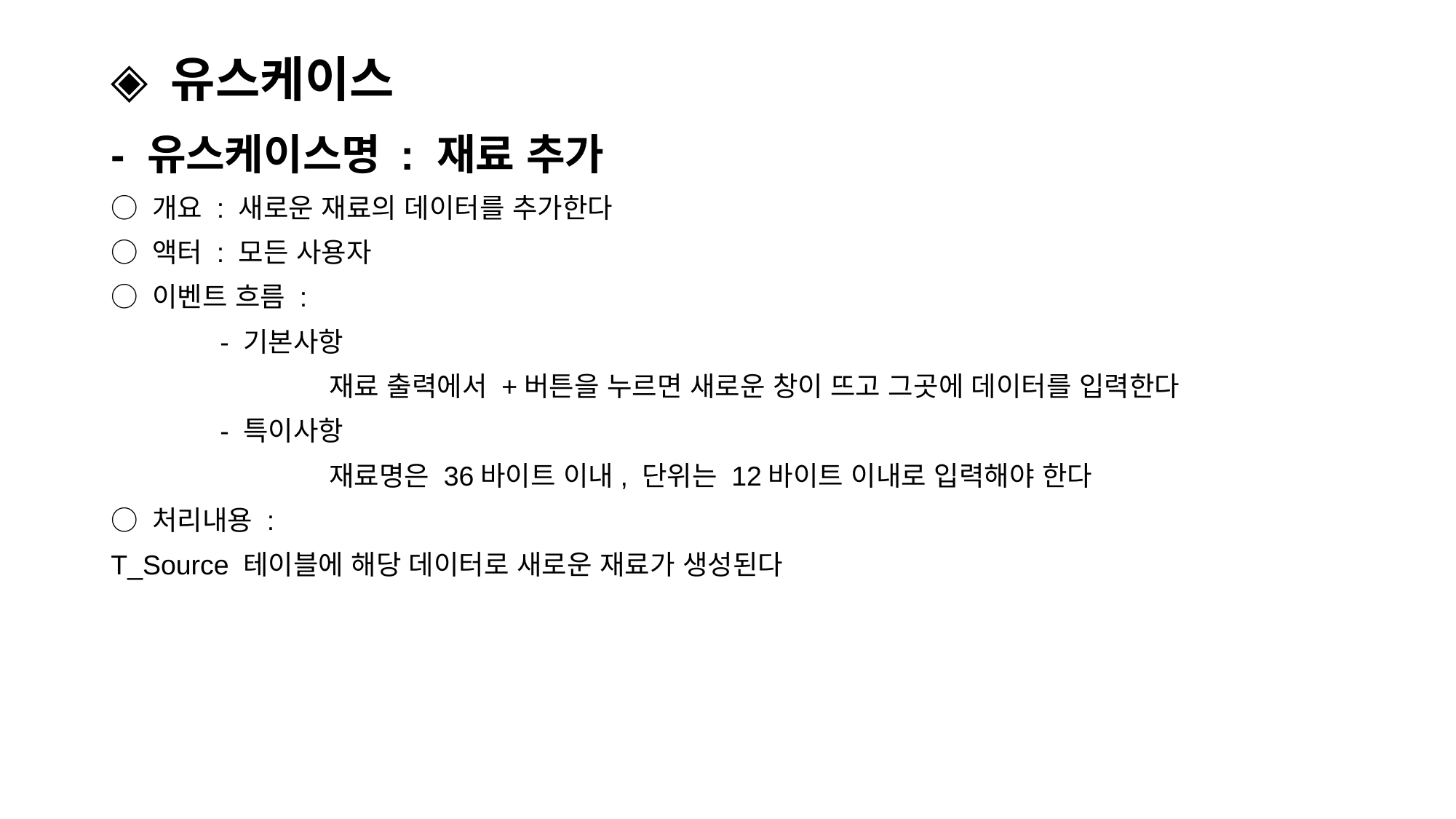

# ◈ 유스케이스
- 유스케이스명 : 재료 추가
○ 개요 : 새로운 재료의 데이터를 추가한다
○ 액터 : 모든 사용자
○ 이벤트 흐름 :
	- 기본사항
		재료 출력에서 +버튼을 누르면 새로운 창이 뜨고 그곳에 데이터를 입력한다
	- 특이사항
		재료명은 36바이트 이내, 단위는 12바이트 이내로 입력해야 한다
○ 처리내용 :
T_Source 테이블에 해당 데이터로 새로운 재료가 생성된다